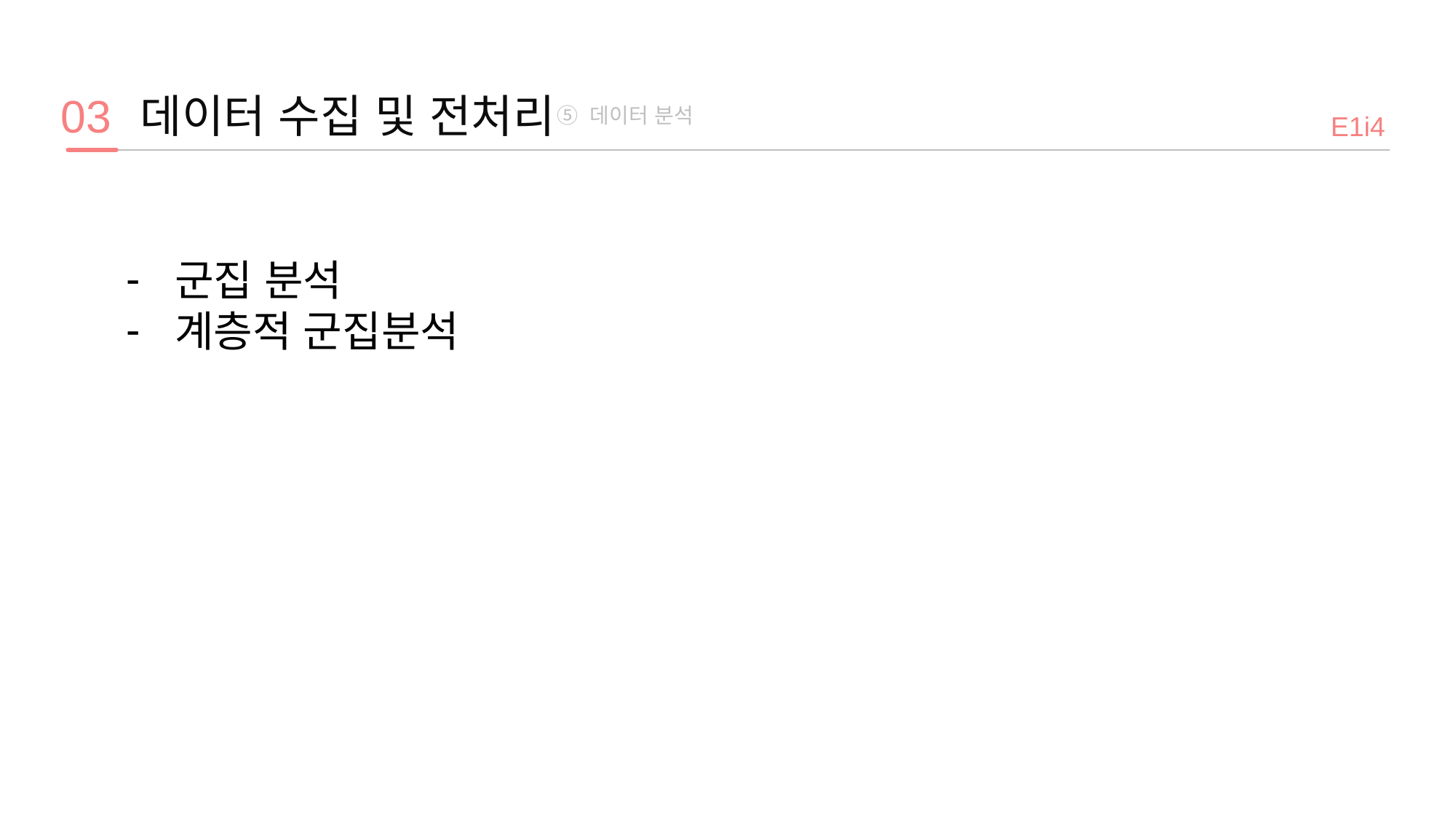

03
데이터 수집 및 전처리
⑤ 데이터 분석
E1i4
군집 분석
계층적 군집분석